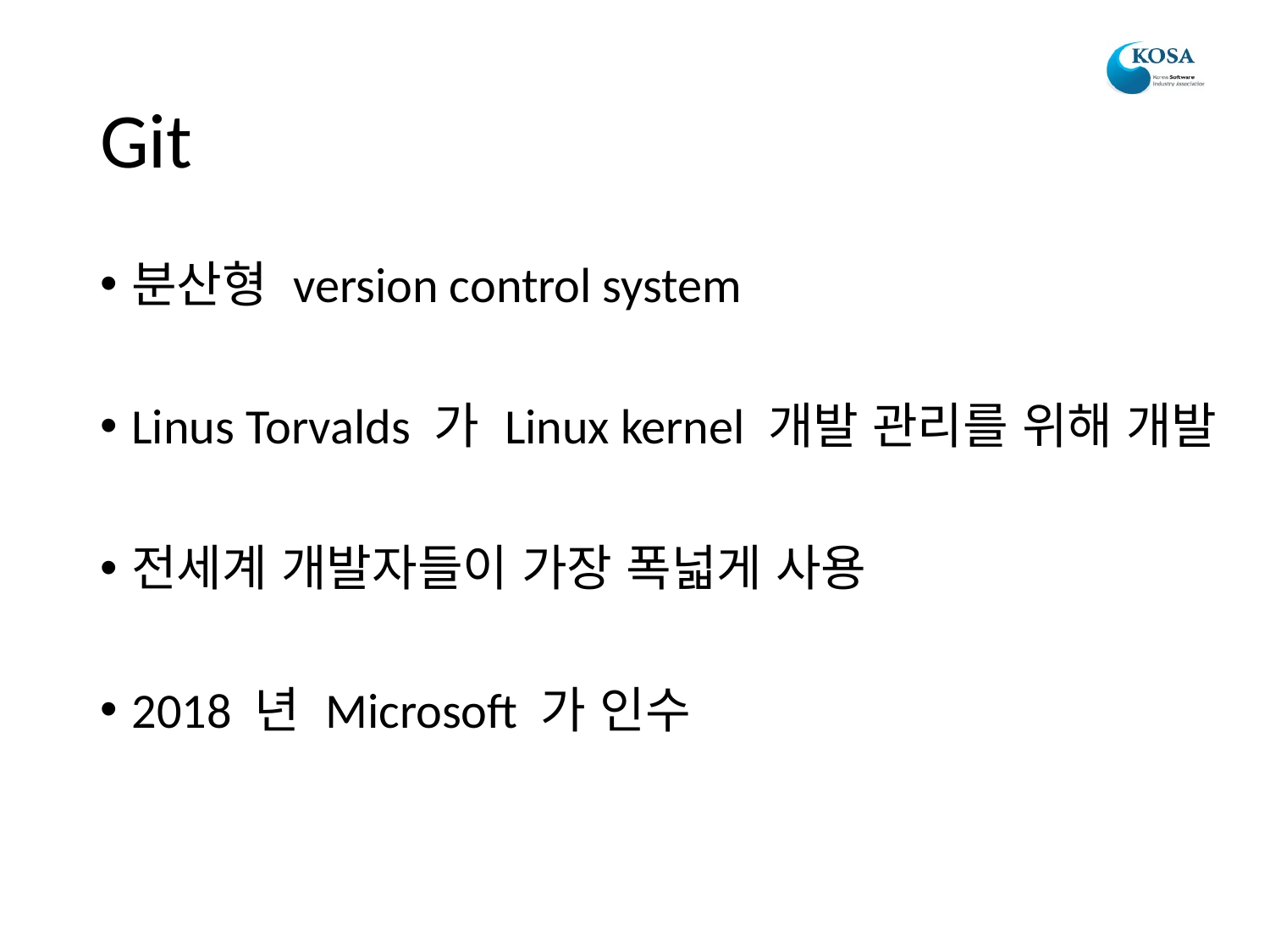

# Git
분산형 version control system

Linus Torvalds 가 Linux kernel 개발 관리를 위해 개발

전세계 개발자들이 가장 폭넓게 사용

2018 년 Microsoft 가 인수